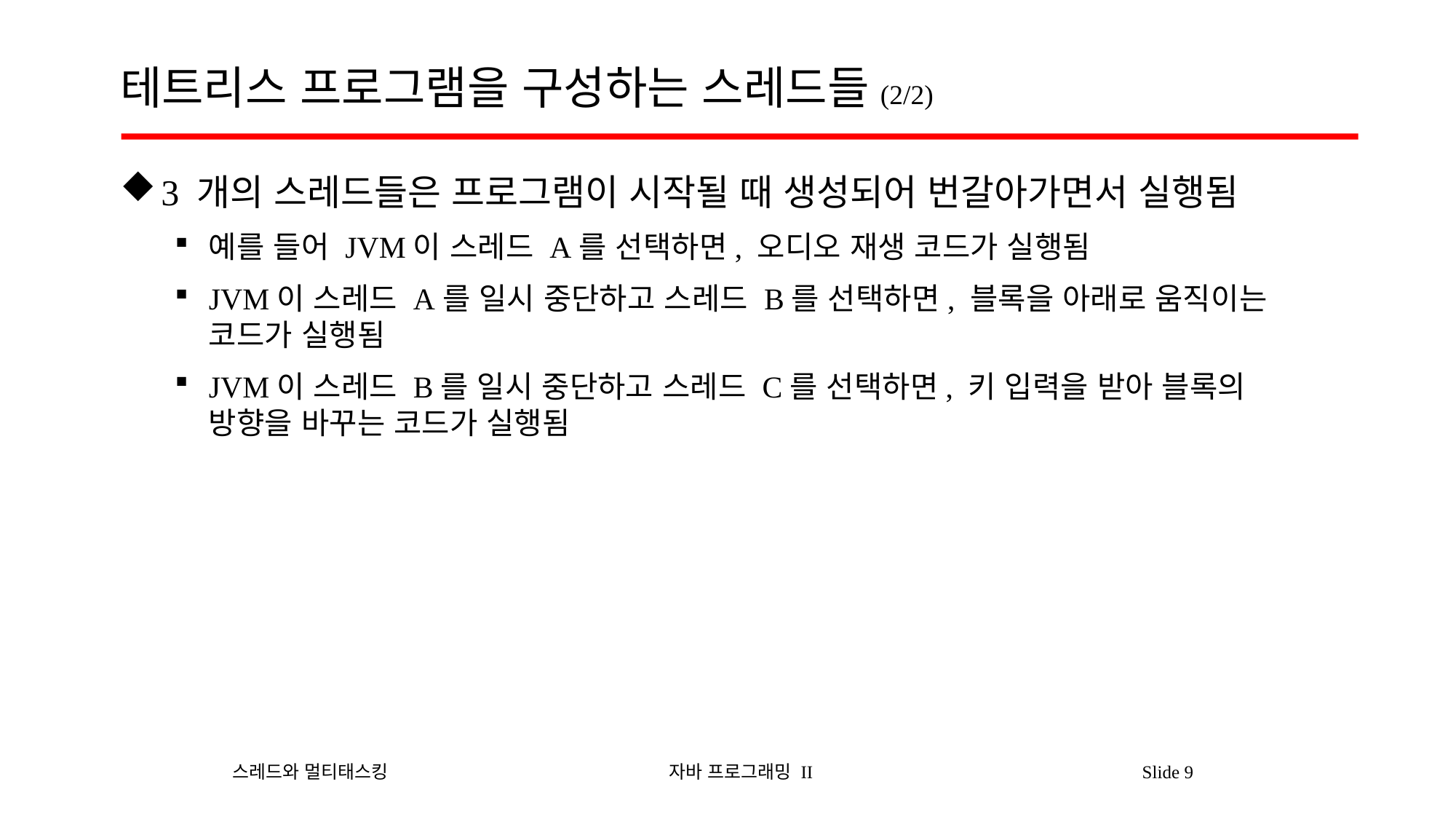

# 테트리스 프로그램을 구성하는 스레드들(2/2)
3 개의 스레드들은 프로그램이 시작될 때 생성되어 번갈아가면서 실행됨
예를 들어 JVM이 스레드 A를 선택하면, 오디오 재생 코드가 실행됨
JVM이 스레드 A를 일시 중단하고 스레드 B를 선택하면, 블록을 아래로 움직이는 코드가 실행됨
JVM이 스레드 B를 일시 중단하고 스레드 C를 선택하면, 키 입력을 받아 블록의 방향을 바꾸는 코드가 실행됨